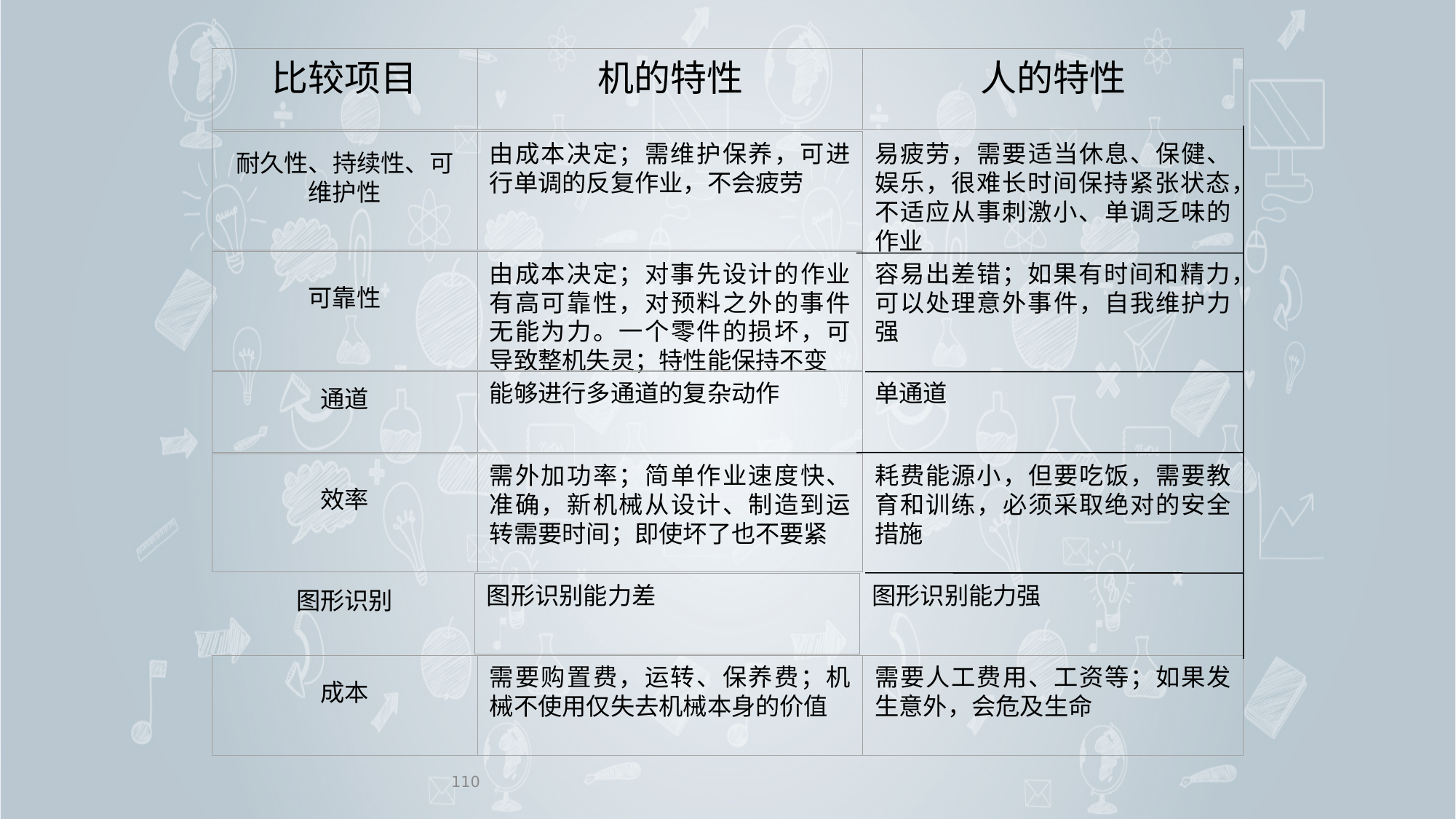

#

比较项目

机的特性

人的特性

耐久性、持续性、可维护性

由成本决定；需维护保养，可进行单调的反复作业，不会疲劳

易疲劳，需要适当休息、保健、娱乐，很难长时间保持紧张状态，不适应从事刺激小、单调乏味的作业

可靠性

由成本决定；对事先设计的作业有高可靠性，对预料之外的事件无能为力。一个零件的损坏，可导致整机失灵；特性能保持不变

容易出差错；如果有时间和精力，可以处理意外事件，自我维护力强

通道

能够进行多通道的复杂动作

单通道

效率

需外加功率；简单作业速度快、准确，新机械从设计、制造到运转需要时间；即使坏了也不要紧

耗费能源小，但要吃饭，需要教育和训练，必须采取绝对的安全措施

图形识别能力差

图形识别

图形识别能力强

成本

需要购置费，运转、保养费；机械不使用仅失去机械本身的价值

需要人工费用、工资等；如果发生意外，会危及生命

110